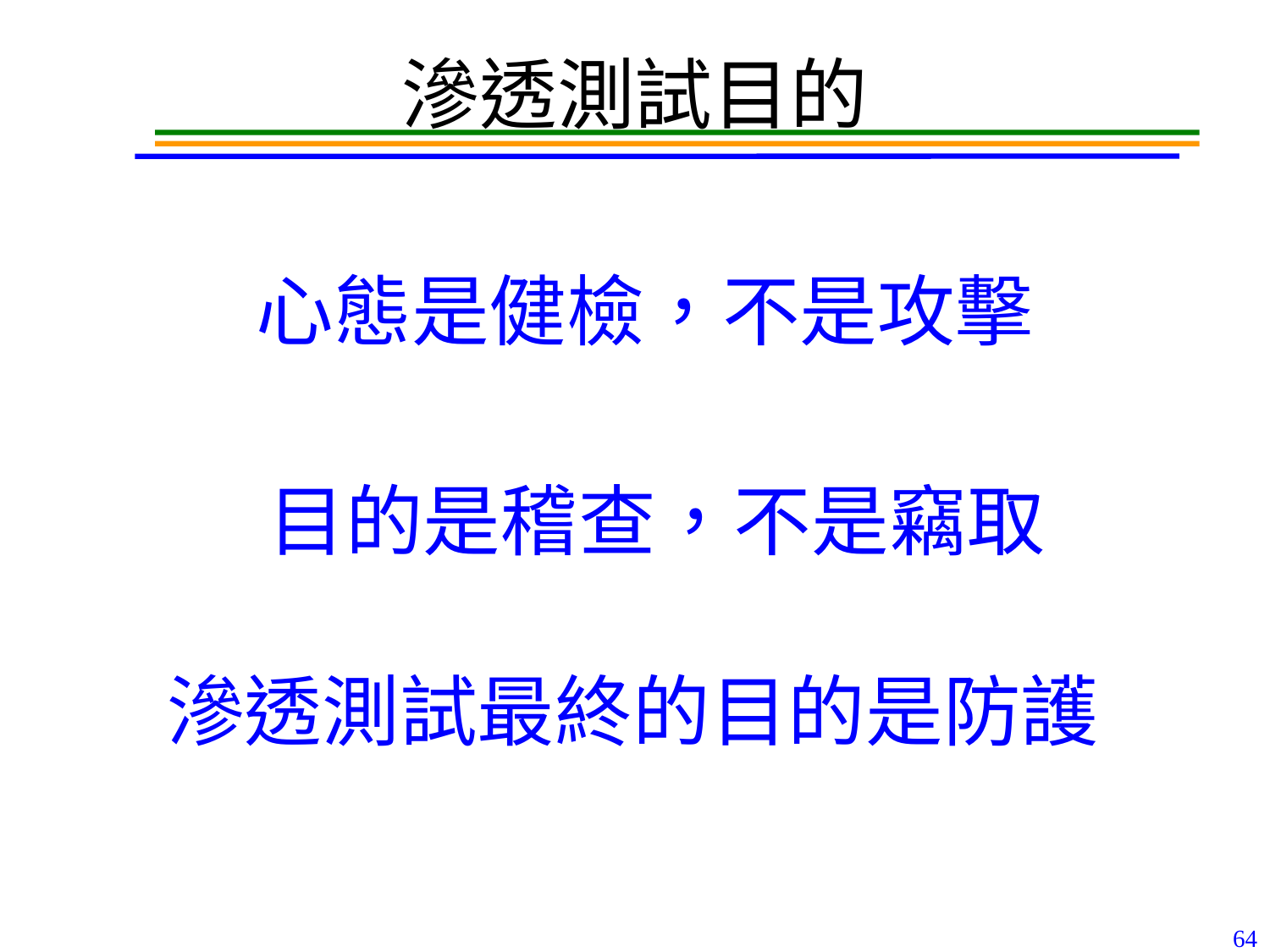

# 滲透測試目的
心態是健檢，不是攻擊
目的是稽查，不是竊取
滲透測試最終的目的是防護

64